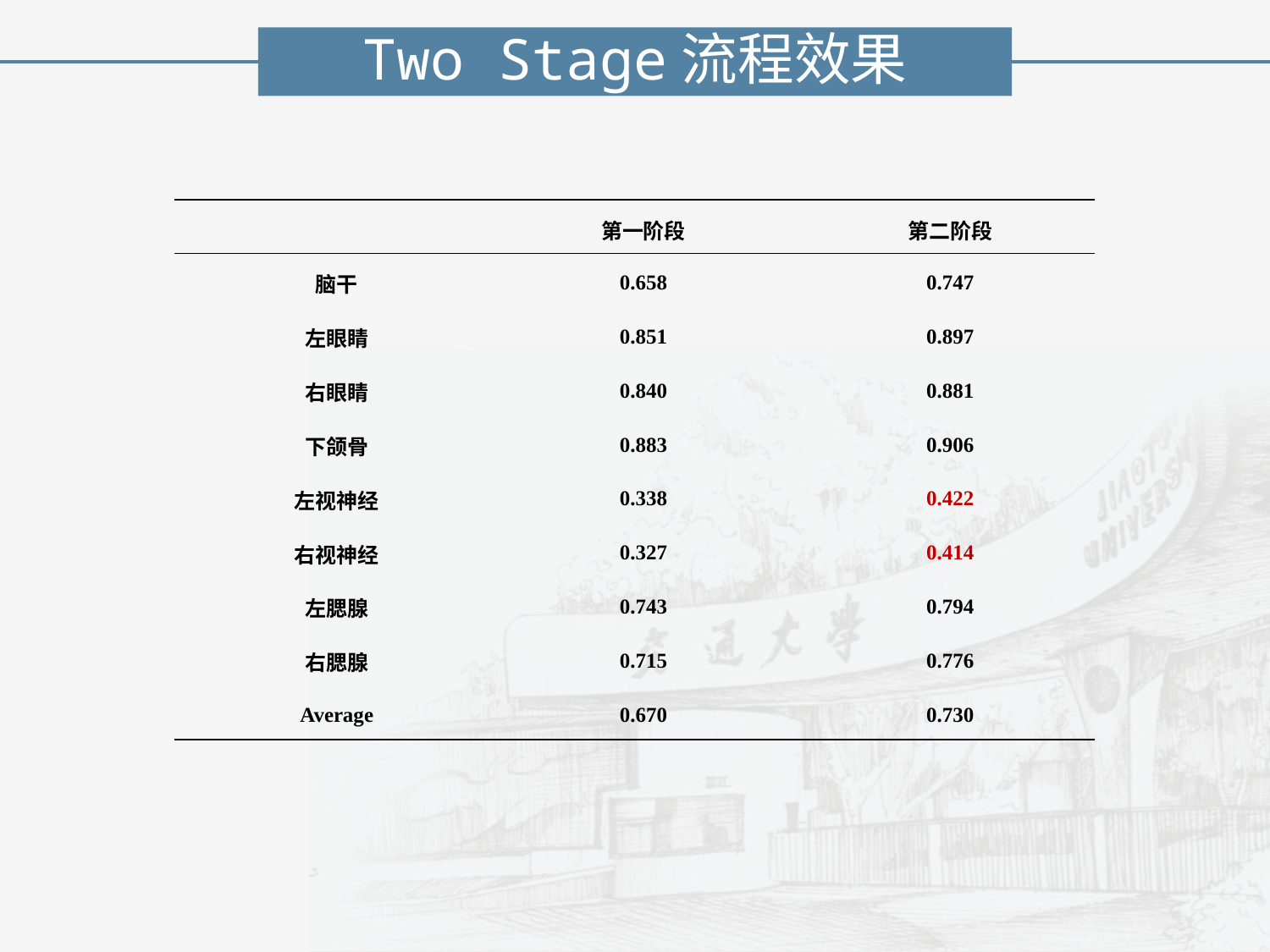

Two Stage流程效果

|  | 第一阶段 | 第二阶段 |
| --- | --- | --- |
| 脑干 | 0.658 | 0.747 |
| 左眼睛 | 0.851 | 0.897 |
| 右眼睛 | 0.840 | 0.881 |
| 下颌骨 | 0.883 | 0.906 |
| 左视神经 | 0.338 | 0.422 |
| 右视神经 | 0.327 | 0.414 |
| 左腮腺 | 0.743 | 0.794 |
| 右腮腺 | 0.715 | 0.776 |
| Average | 0.670 | 0.730 |